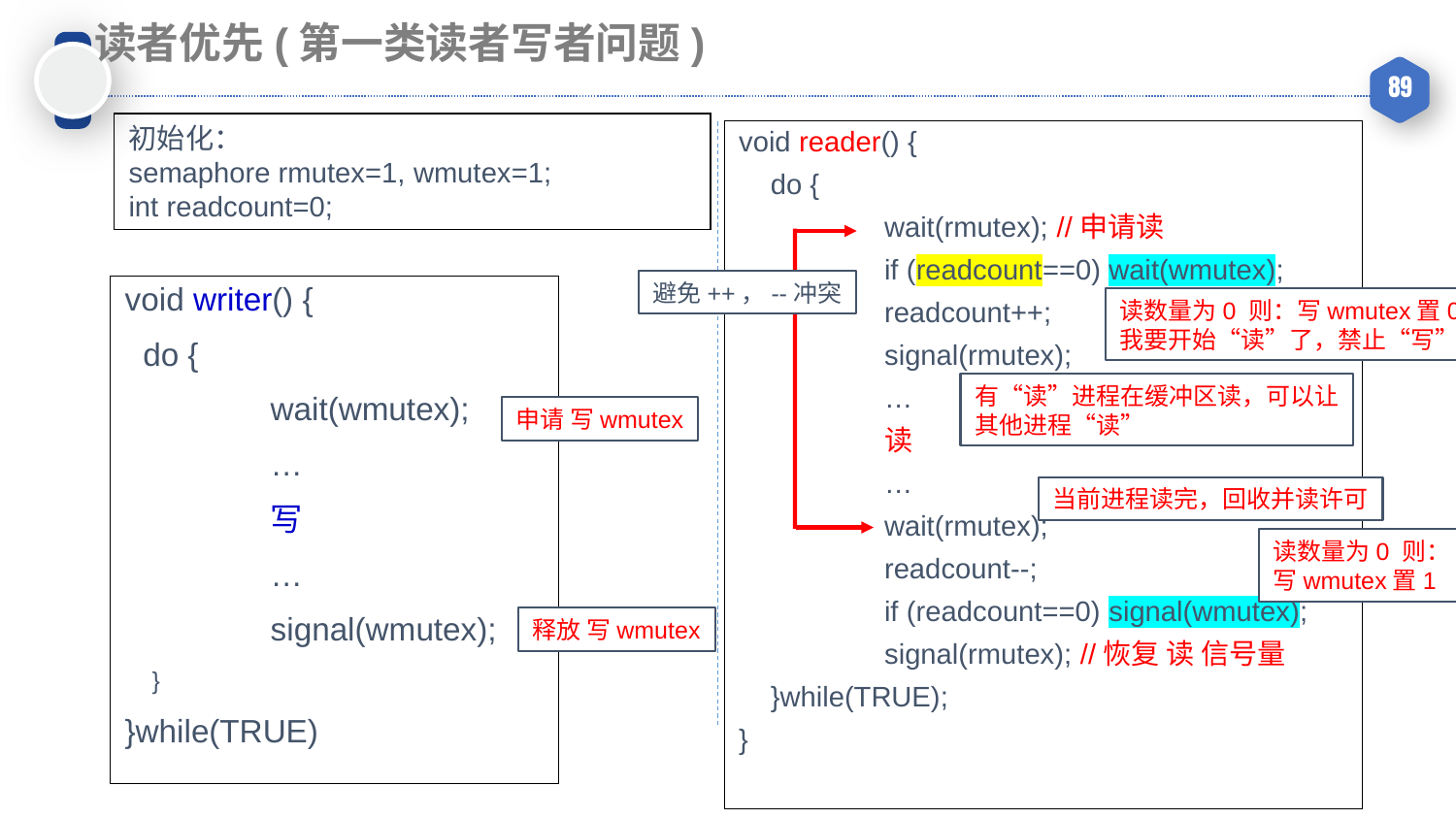

读者优先(第一类读者写者问题)
初始化：
semaphore rmutex=1, wmutex=1;
int readcount=0;
void reader() {
    do {
	wait(rmutex); //申请读
	if (readcount==0) wait(wmutex);
	readcount++;
	signal(rmutex);
	…
	读
	…
	wait(rmutex);
	readcount--;
	if (readcount==0) signal(wmutex);
	signal(rmutex); //恢复 读 信号量
    }while(TRUE);
}

避免++，--冲突
void writer() {
  do {
	wait(wmutex);
	…
	写
	…
	signal(wmutex);
    }
}while(TRUE)
读数量为0 则：写wmutex置0
我要开始“读”了，禁止“写”
有“读”进程在缓冲区读，可以让
其他进程“读”
申请 写wmutex
当前进程读完，回收并读许可
读数量为0 则：
写wmutex置1
释放 写wmutex